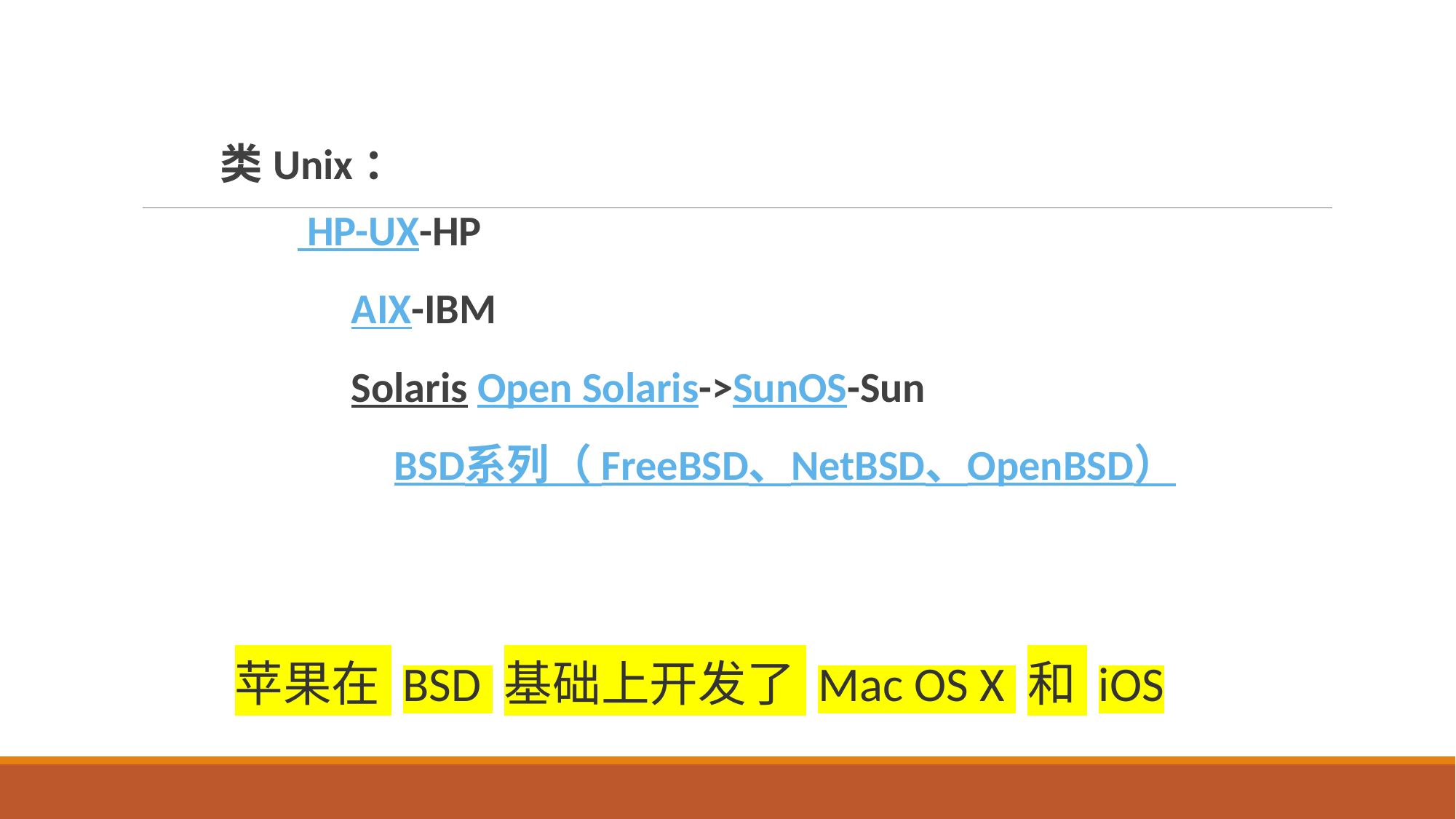

类Unix：
         HP-UX-HP
		AIX-IBM
		Solaris Open Solaris->SunOS-Sun
		BSD系列（ FreeBSD、NetBSD、OpenBSD）

苹果在 BSD 基础上开发了 Mac OS X 和 iOS